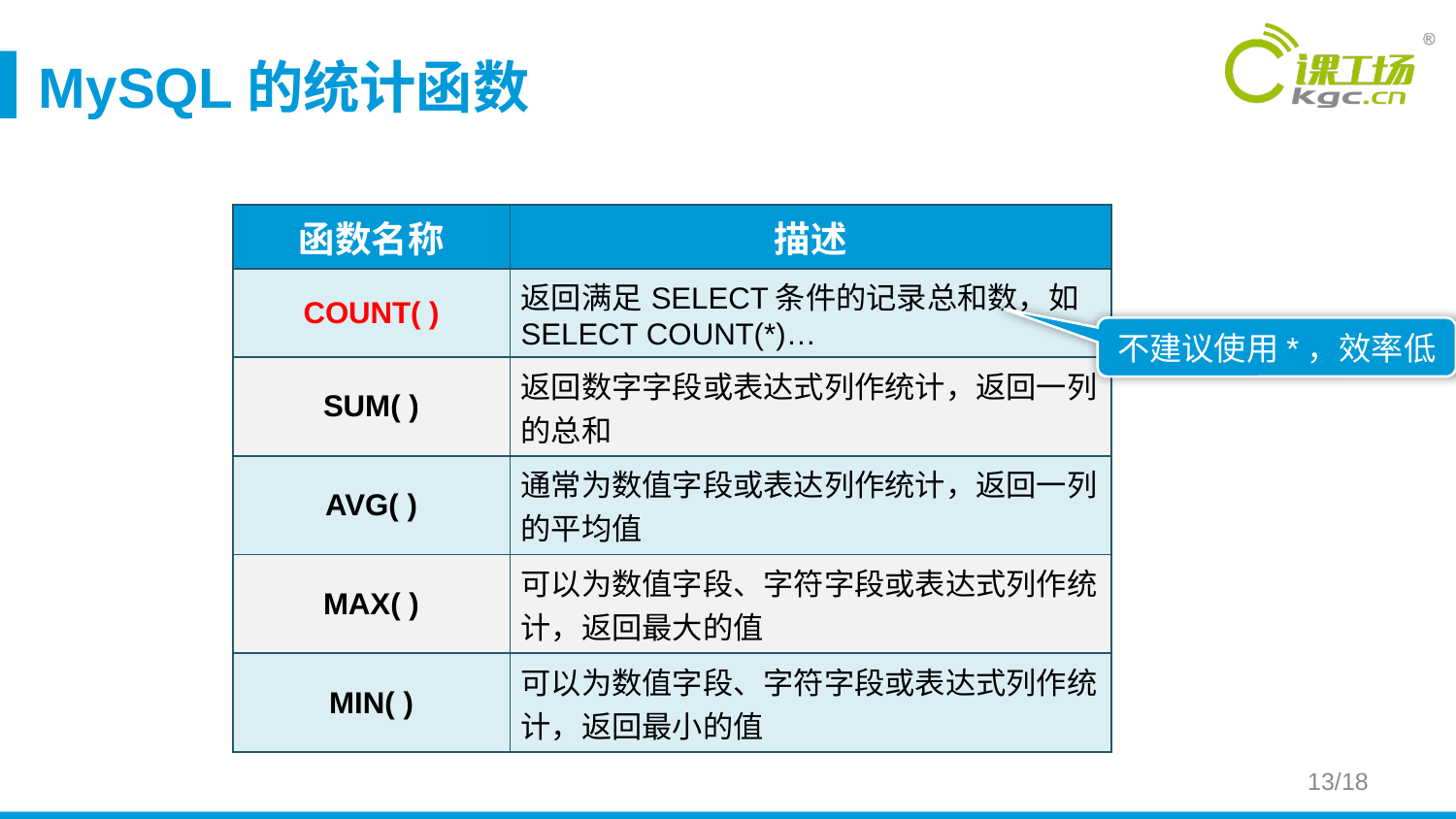

# MySQL的统计函数
| 函数名称 | 描述 |
| --- | --- |
| COUNT( ) | 返回满足SELECT条件的记录总和数，如 SELECT COUNT(\*)… |
| SUM( ) | 返回数字字段或表达式列作统计，返回一列的总和 |
| AVG( ) | 通常为数值字段或表达列作统计，返回一列的平均值 |
| MAX( ) | 可以为数值字段、字符字段或表达式列作统计，返回最大的值 |
| MIN( ) | 可以为数值字段、字符字段或表达式列作统计，返回最小的值 |
不建议使用*，效率低
13/18